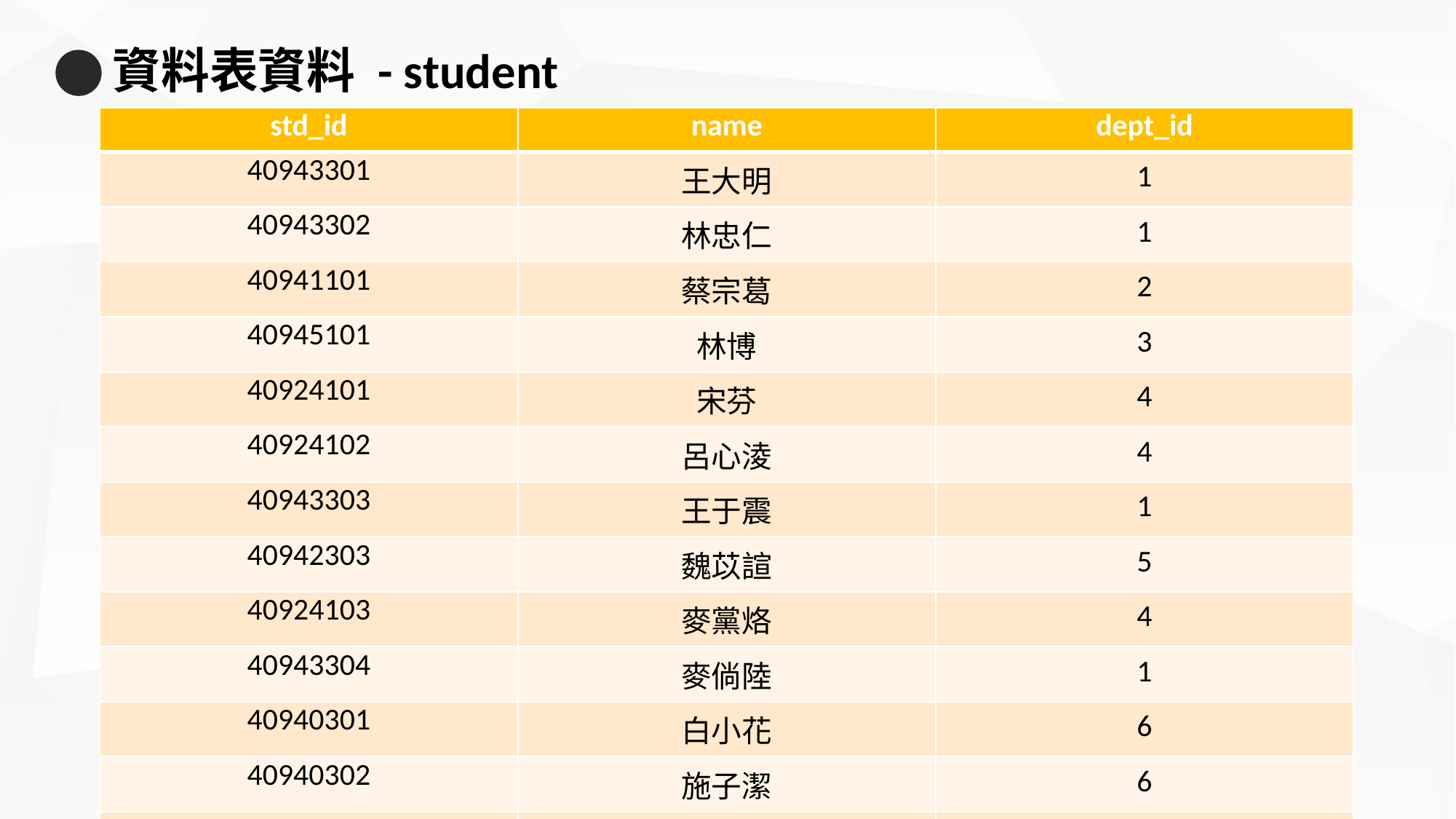

# 資料表資料 - student
| std\_id | name | dept\_id |
| --- | --- | --- |
| 40943301 | 王大明 | 1 |
| 40943302 | 林忠仁 | 1 |
| 40941101 | 蔡宗葛 | 2 |
| 40945101 | 林博 | 3 |
| 40924101 | 宋芬 | 4 |
| 40924102 | 呂心淩 | 4 |
| 40943303 | 王于震 | 1 |
| 40942303 | 魏苡諠 | 5 |
| 40924103 | 麥黨烙 | 4 |
| 40943304 | 麥倘陸 | 1 |
| 40940301 | 白小花 | 6 |
| 40940302 | 施子潔 | 6 |
| 40947301 | 程丁允 | 7 |
99